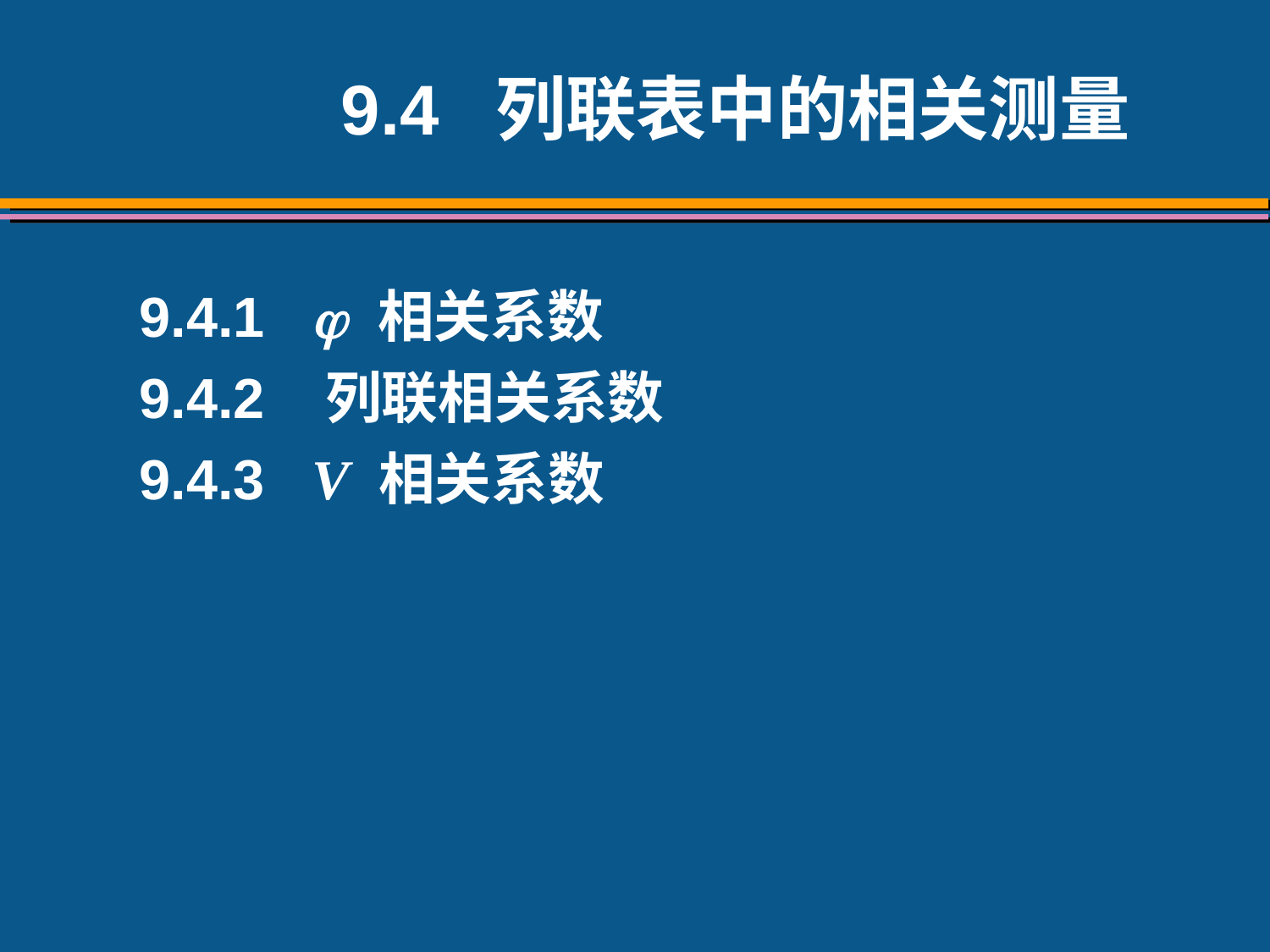

9.4  列联表中的相关测量
9.4.1   ϕ  相关系数
9.4.2   列联相关系数
9.4.3   V 相关系数